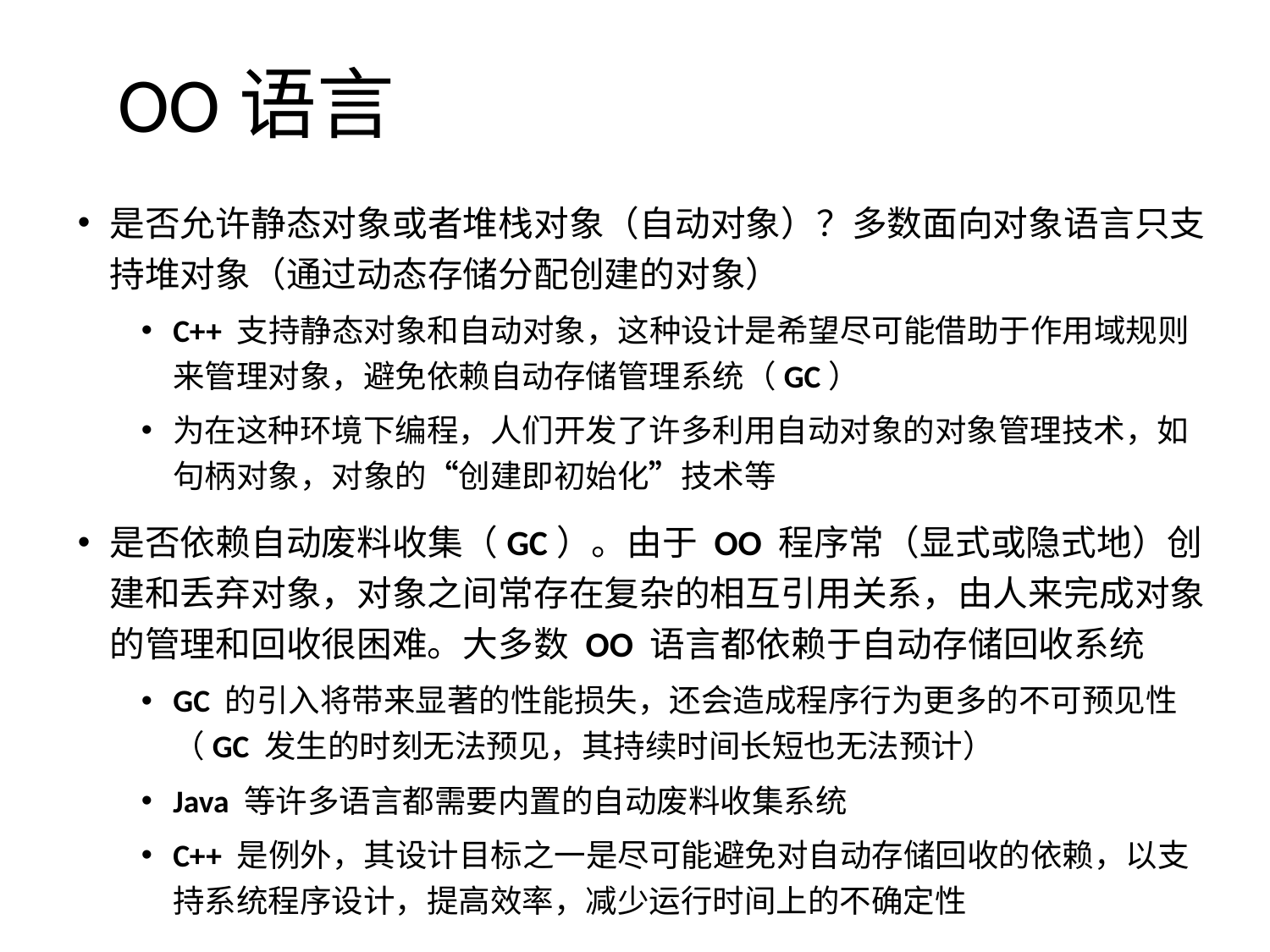

OO语言
是否允许静态对象或者堆栈对象（自动对象）？多数面向对象语言只支持堆对象（通过动态存储分配创建的对象）
C++ 支持静态对象和自动对象，这种设计是希望尽可能借助于作用域规则来管理对象，避免依赖自动存储管理系统（GC）
为在这种环境下编程，人们开发了许多利用自动对象的对象管理技术，如句柄对象，对象的“创建即初始化”技术等
是否依赖自动废料收集（GC）。由于 OO 程序常（显式或隐式地）创建和丢弃对象，对象之间常存在复杂的相互引用关系，由人来完成对象的管理和回收很困难。大多数 OO 语言都依赖于自动存储回收系统
GC 的引入将带来显著的性能损失，还会造成程序行为更多的不可预见性（GC 发生的时刻无法预见，其持续时间长短也无法预计）
Java 等许多语言都需要内置的自动废料收集系统
C++ 是例外，其设计目标之一是尽可能避免对自动存储回收的依赖，以支持系统程序设计，提高效率，减少运行时间上的不确定性